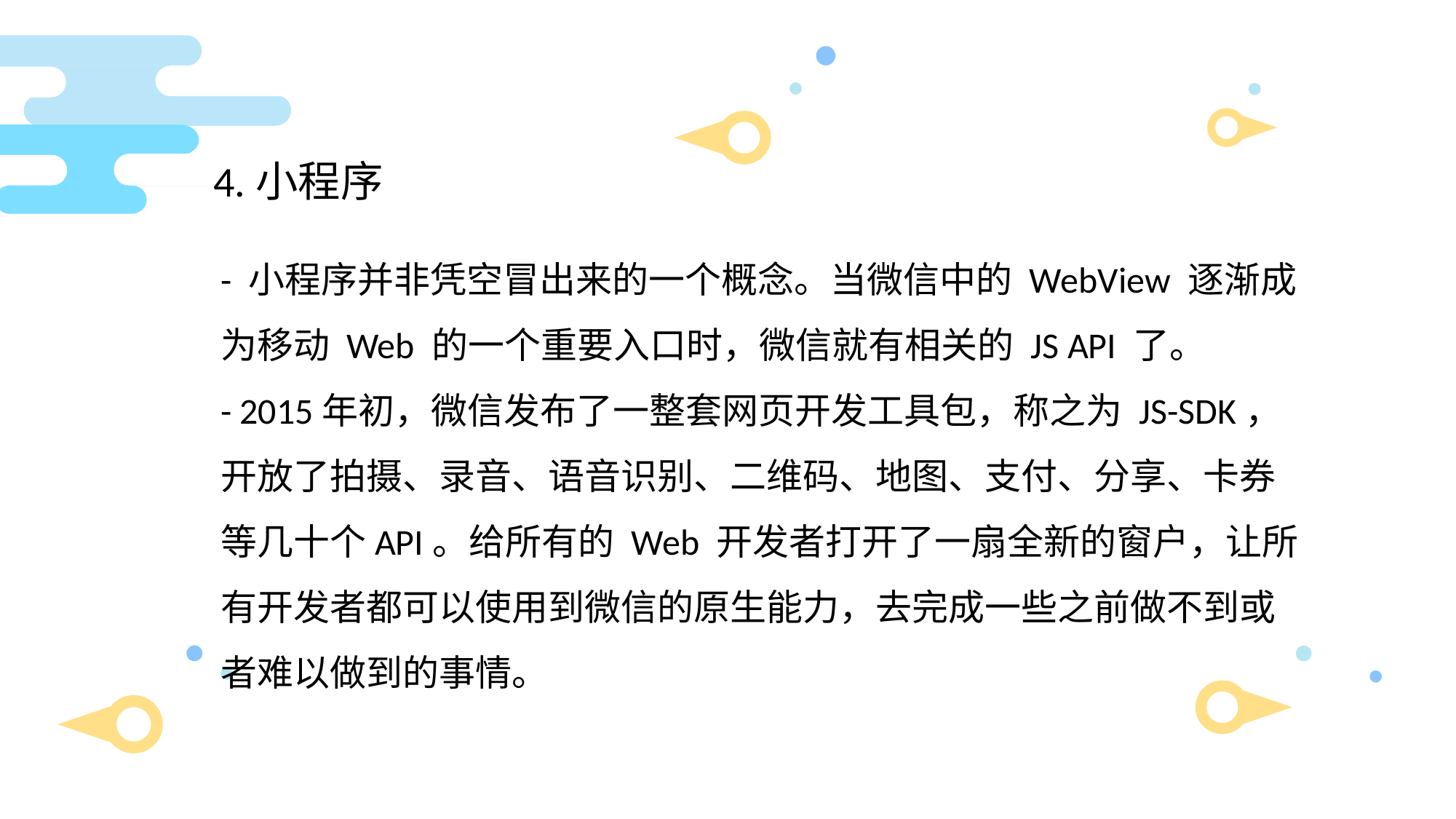

4.小程序

​- 小程序并非凭空冒出来的一个概念。当微信中的 WebView 逐渐成为移动 Web 的一个重要入口时，微信就有相关的 JS API 了。
- 2015年初，微信发布了一整套网页开发工具包，称之为 JS-SDK，开放了拍摄、录音、语音识别、二维码、地图、支付、分享、卡券等几十个API。给所有的 Web 开发者打开了一扇全新的窗户，让所有开发者都可以使用到微信的原生能力，去完成一些之前做不到或者难以做到的事情。